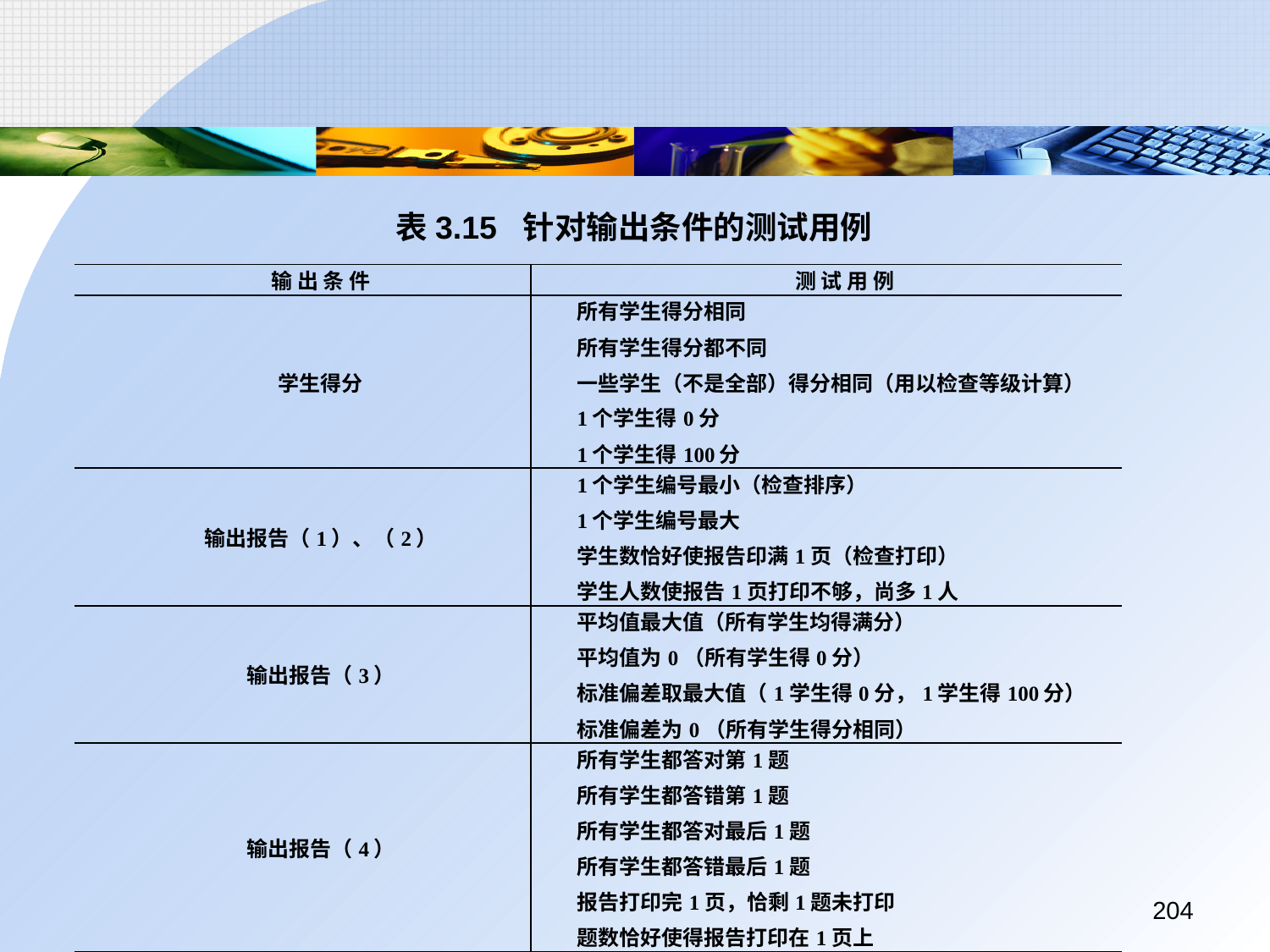

表3.15	针对输出条件的测试用例
| 输 出 条 件 | 测 试 用 例 |
| --- | --- |
| 学生得分 | 所有学生得分相同 所有学生得分都不同 一些学生（不是全部）得分相同（用以检查等级计算） 1个学生得0分 1个学生得100分 |
| 输出报告（1）、（2） | 1个学生编号最小（检查排序） 1个学生编号最大 学生数恰好使报告印满1页（检查打印） 学生人数使报告1页打印不够，尚多1人 |
| 输出报告（3） | 平均值最大值（所有学生均得满分） 平均值为0（所有学生得0分） 标准偏差取最大值（1学生得0分，1学生得100分） 标准偏差为0（所有学生得分相同） |
| 输出报告（4） | 所有学生都答对第1题 所有学生都答错第1题 所有学生都答对最后1题 所有学生都答错最后1题 报告打印完1页，恰剩1题未打印 题数恰好使得报告打印在1页上 |
204